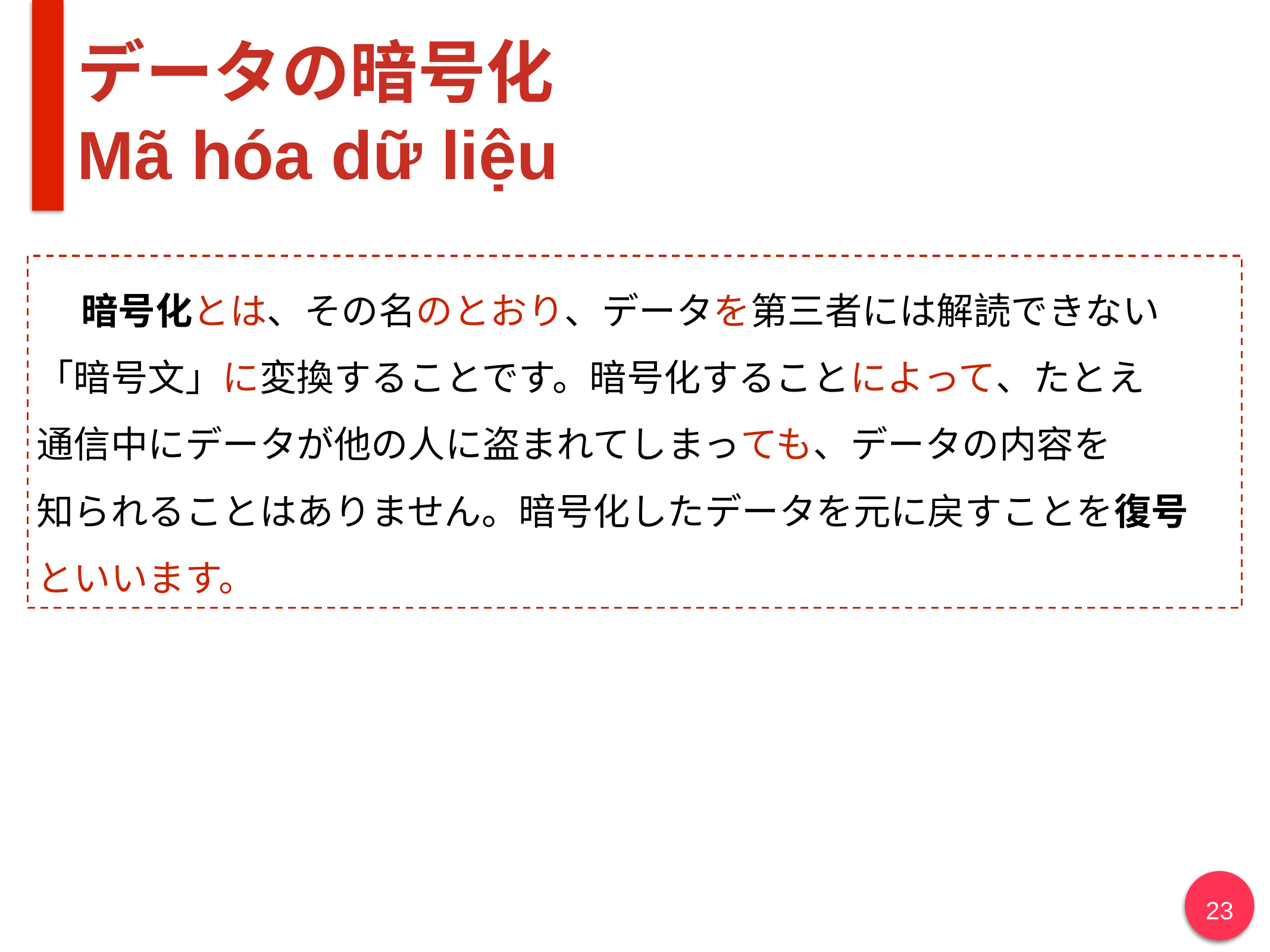

# データの暗号化
Mã hóa dữ liệu
暗号化とは、その名のとおり、データを第三者には解読できない
「暗号文」に変換することです。暗号化することによって、たとえ
通信中にデータが他の人に盗まれてしまっても、データの内容を
知られることはありません。暗号化したデータを元に戻すことを復号
といいます。

23